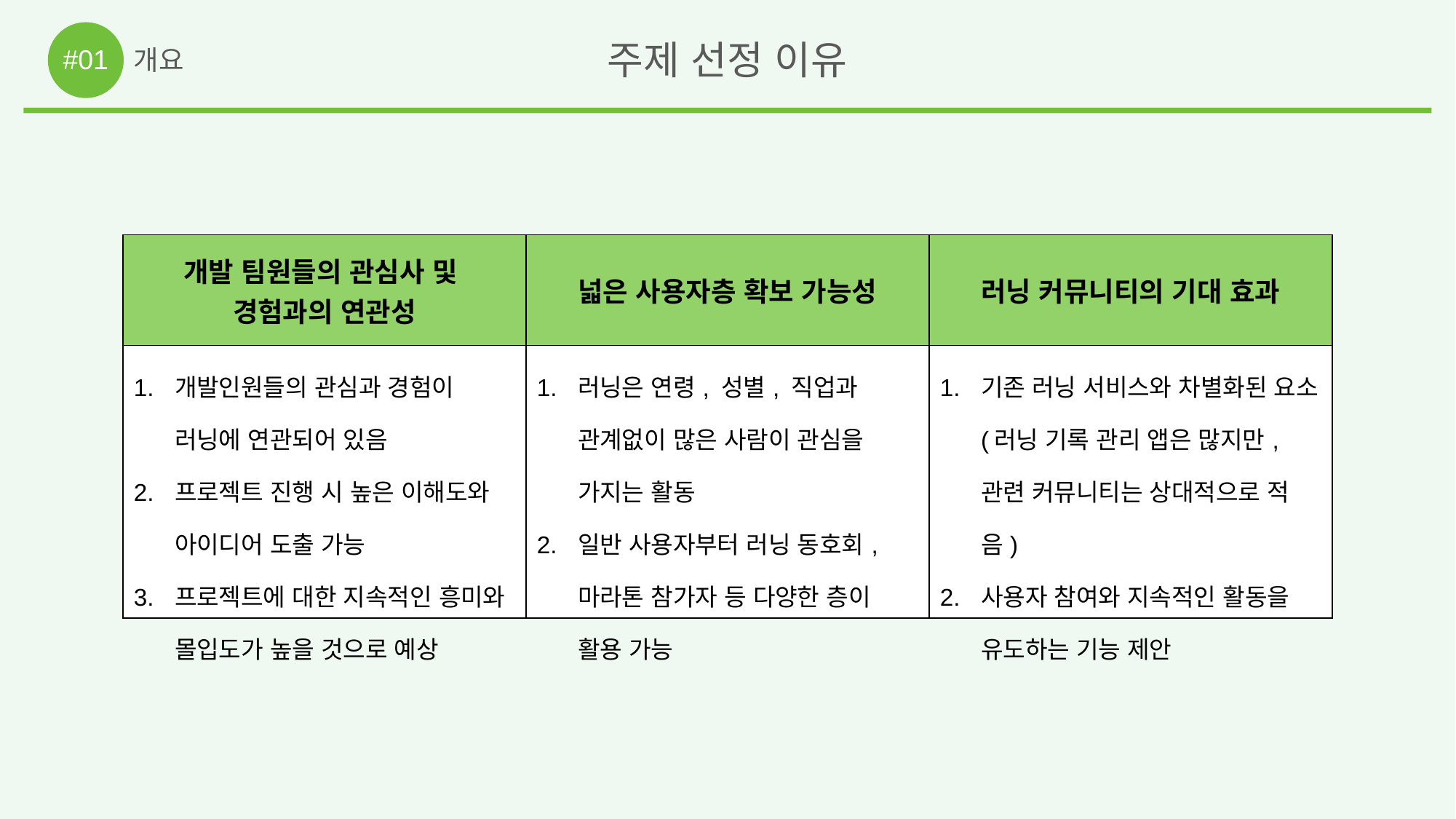

#01
주제 선정 이유
개요

| 개발 팀원들의 관심사 및 경험과의 연관성 | 넓은 사용자층 확보 가능성 | 러닝 커뮤니티의 기대 효과 |
| --- | --- | --- |
| 개발인원들의 관심과 경험이 러닝에 연관되어 있음 프로젝트 진행 시 높은 이해도와 아이디어 도출 가능 프로젝트에 대한 지속적인 흥미와 몰입도가 높을 것으로 예상 | 러닝은 연령, 성별, 직업과 관계없이 많은 사람이 관심을 가지는 활동 일반 사용자부터 러닝 동호회, 마라톤 참가자 등 다양한 층이 활용 가능 | 기존 러닝 서비스와 차별화된 요소 (러닝 기록 관리 앱은 많지만, 관련 커뮤니티는 상대적으로 적음) 사용자 참여와 지속적인 활동을 유도하는 기능 제안 |